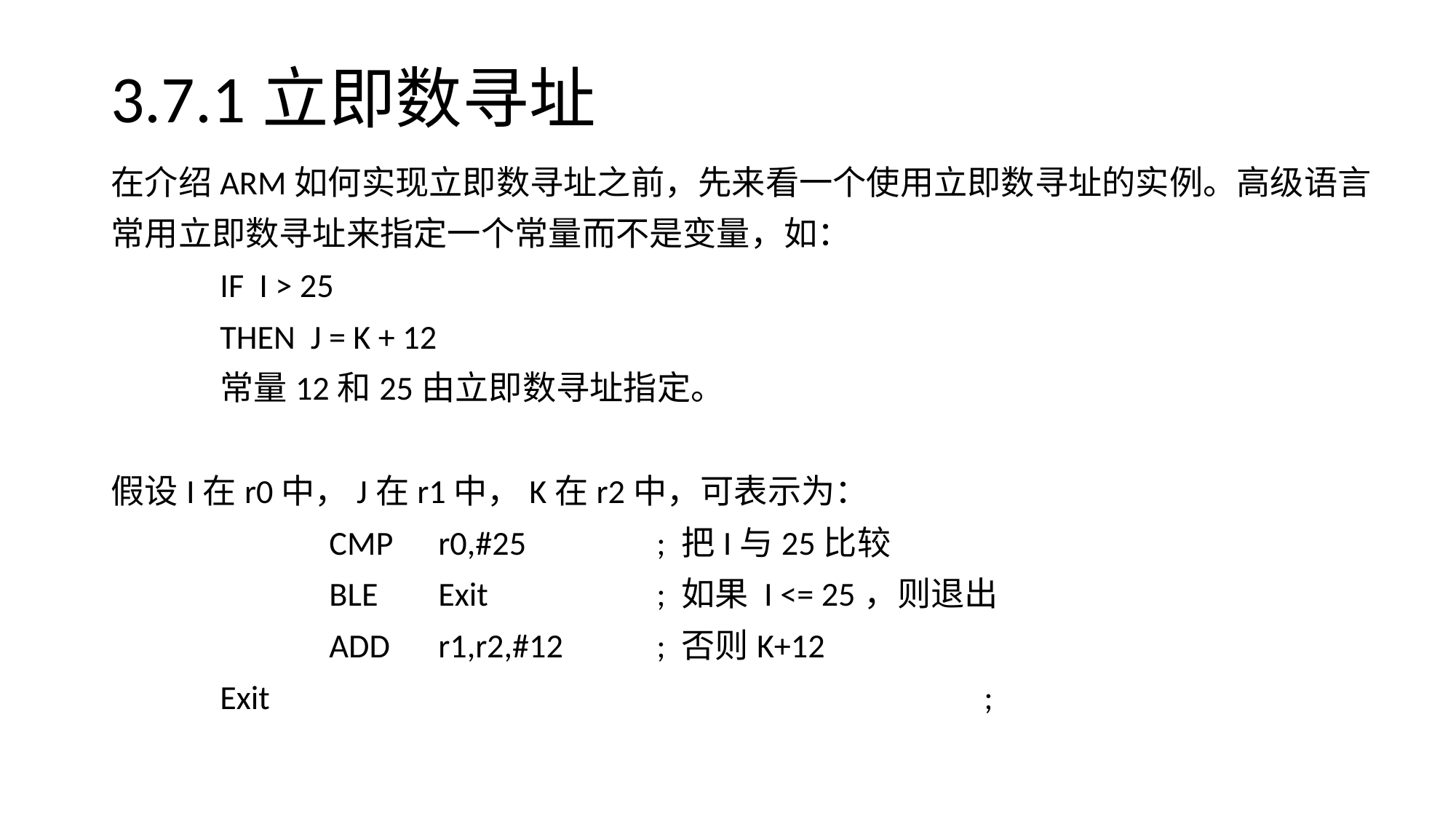

# 3.7.1立即数寻址
在介绍ARM如何实现立即数寻址之前，先来看一个使用立即数寻址的实例。高级语言
常用立即数寻址来指定一个常量而不是变量，如：
	IF  I > 25
	THEN  J = K + 12
	常量12和25由立即数寻址指定。

假设I在r0中，J在r1中，K在r2中，可表示为：
		CMP	r0,#25		; 把I与25比较
		BLE	Exit		; 如果 I <= 25，则退出
		ADD	r1,r2,#12	; 否则K+12
	Exit							;